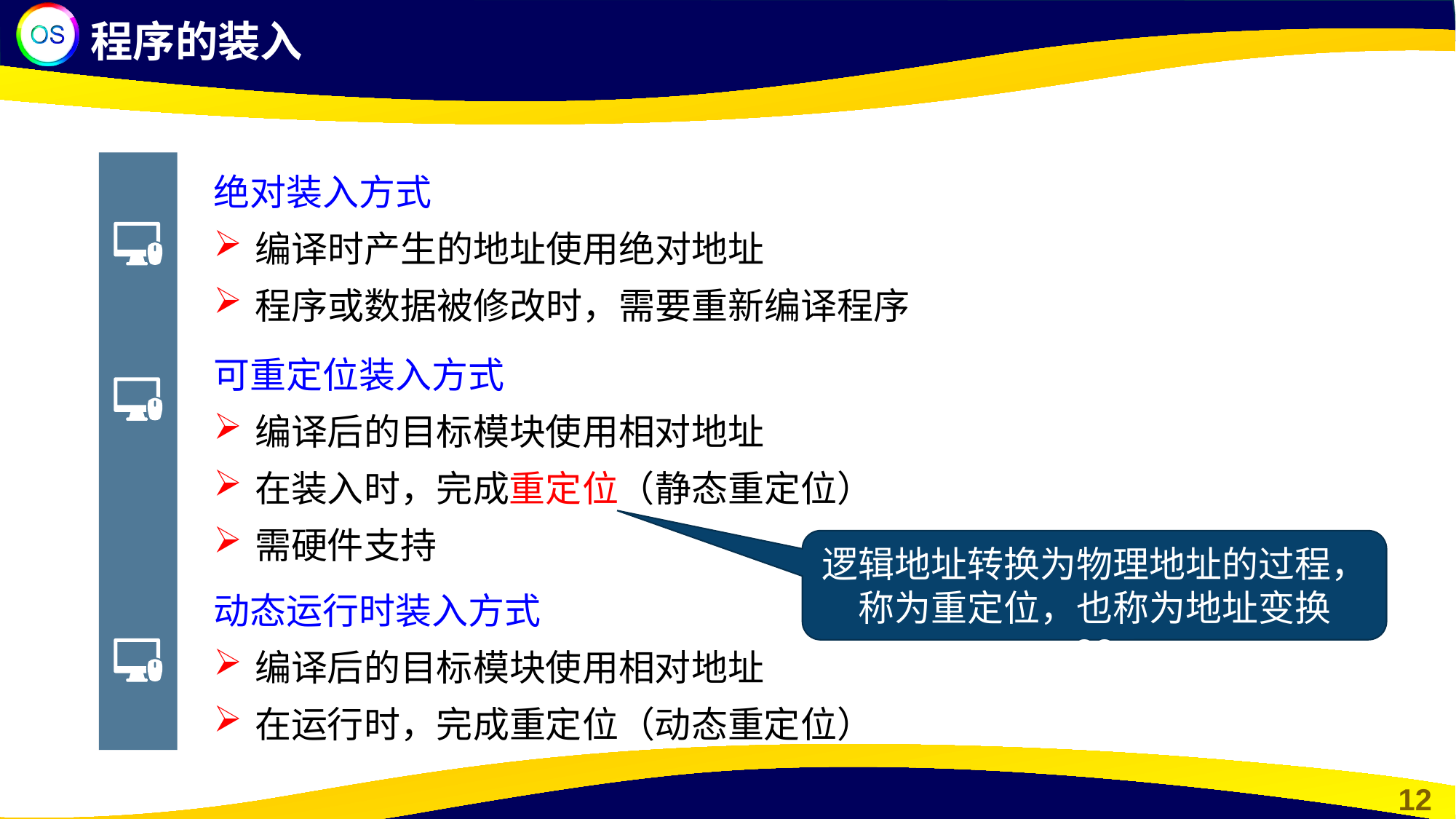

程序的装入

绝对装入方式
编译时产生的地址使用绝对地址
程序或数据被修改时，需要重新编译程序

可重定位装入方式
编译后的目标模块使用相对地址
在装入时，完成重定位（静态重定位）
需硬件支持

逻辑地址转换为物理地址的过程，称为重定位，也称为地址变换
33
动态运行时装入方式
编译后的目标模块使用相对地址
在运行时，完成重定位（动态重定位）